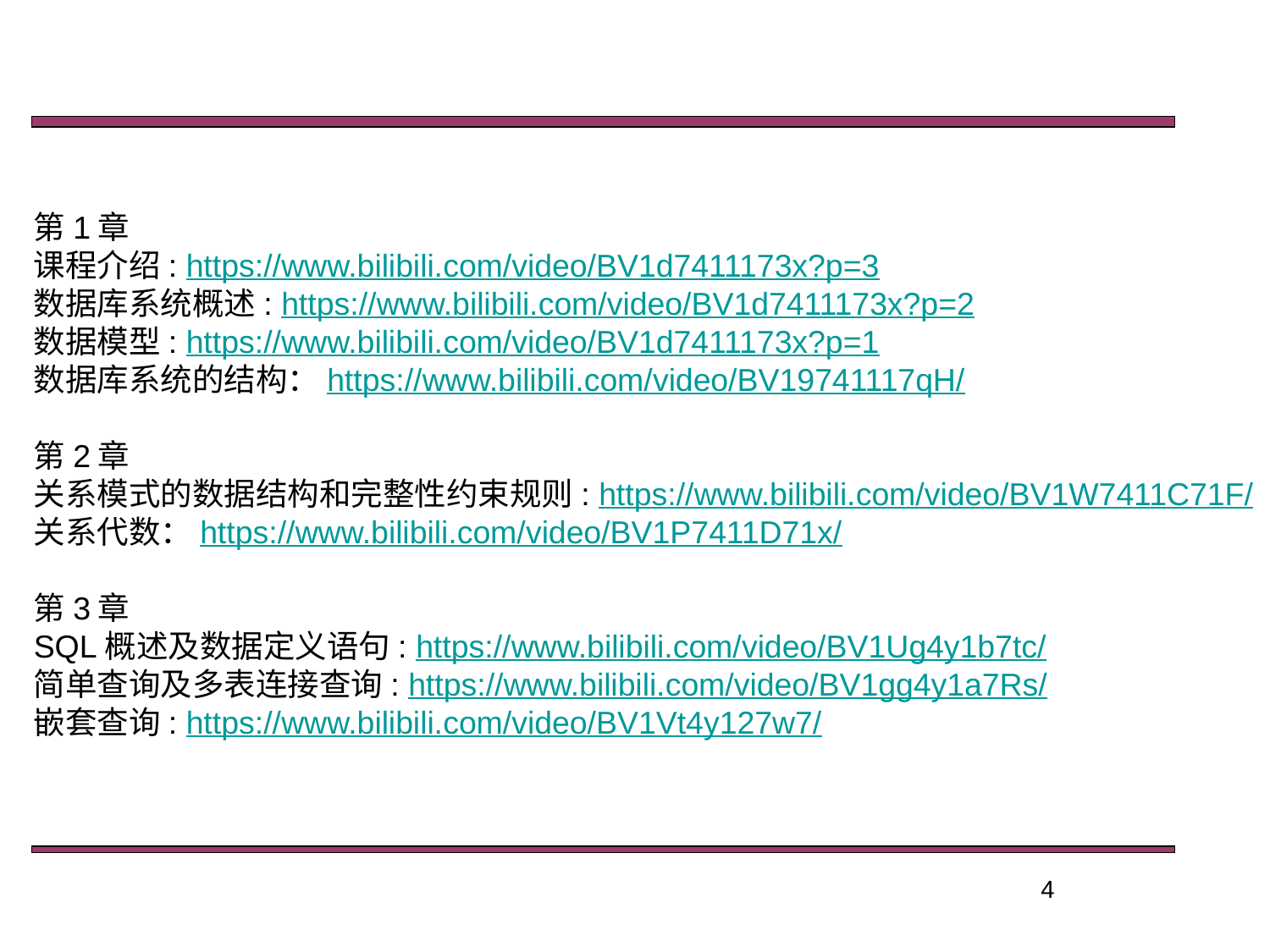

第1章
课程介绍: https://www.bilibili.com/video/BV1d7411173x?p=3
数据库系统概述: https://www.bilibili.com/video/BV1d7411173x?p=2
数据模型: https://www.bilibili.com/video/BV1d7411173x?p=1
数据库系统的结构：https://www.bilibili.com/video/BV19741117qH/

第2章
关系模式的数据结构和完整性约束规则: https://www.bilibili.com/video/BV1W7411C71F/
关系代数：https://www.bilibili.com/video/BV1P7411D71x/

第3章
SQL概述及数据定义语句: https://www.bilibili.com/video/BV1Ug4y1b7tc/
简单查询及多表连接查询: https://www.bilibili.com/video/BV1gg4y1a7Rs/
嵌套查询: https://www.bilibili.com/video/BV1Vt4y127w7/

4